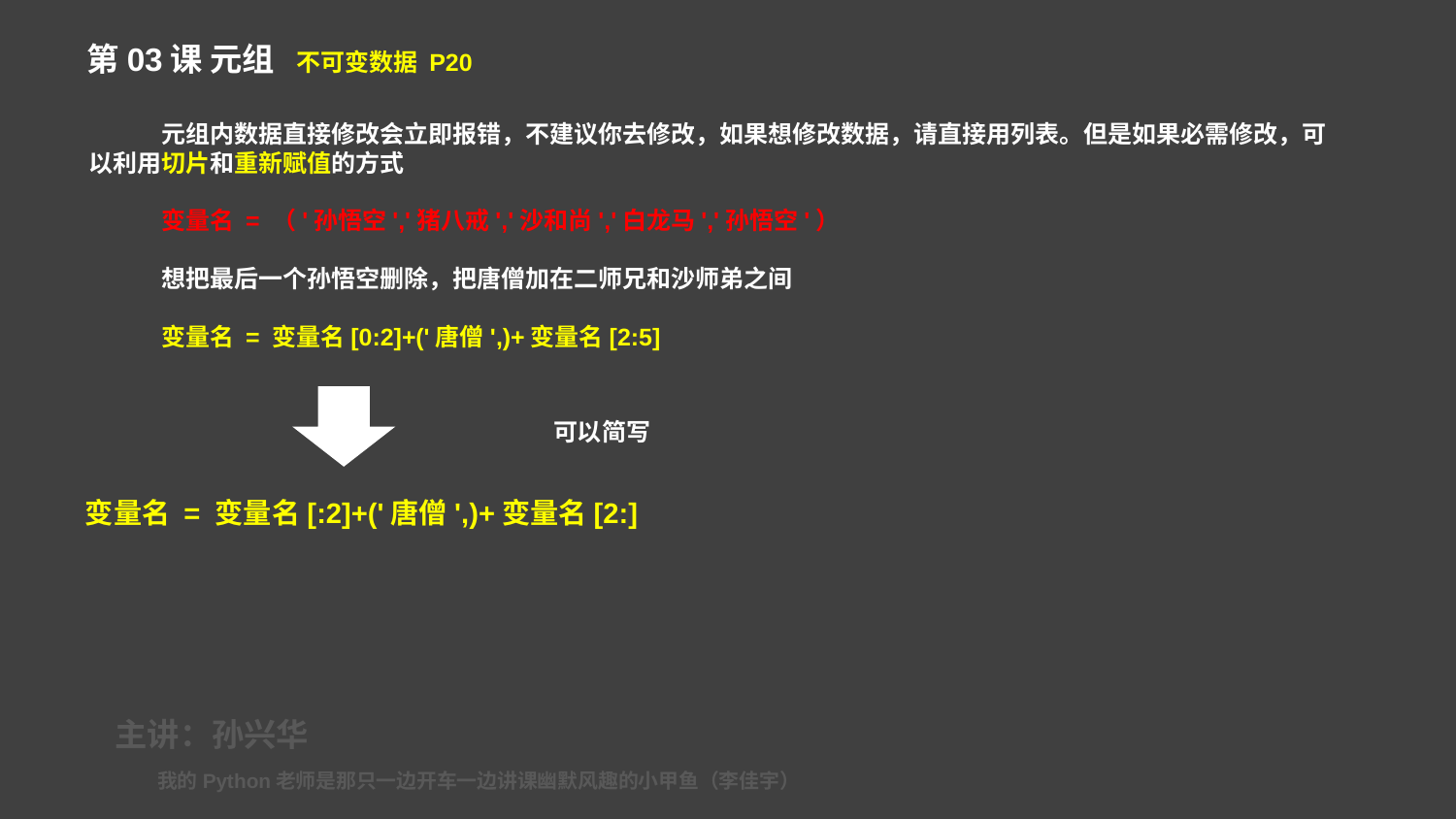

第03课 元组   不可变数据 P20
元组内数据直接修改会立即报错，不建议你去修改，如果想修改数据，请直接用列表。但是如果必需修改，可以利用切片和重新赋值的方式

变量名 = （'孙悟空','猪八戒','沙和尚','白龙马','孙悟空'）

想把最后一个孙悟空删除，把唐僧加在二师兄和沙师弟之间

变量名 = 变量名[0:2]+('唐僧',)+变量名[2:5]

可以简写
变量名 = 变量名[:2]+('唐僧',)+变量名[2:]